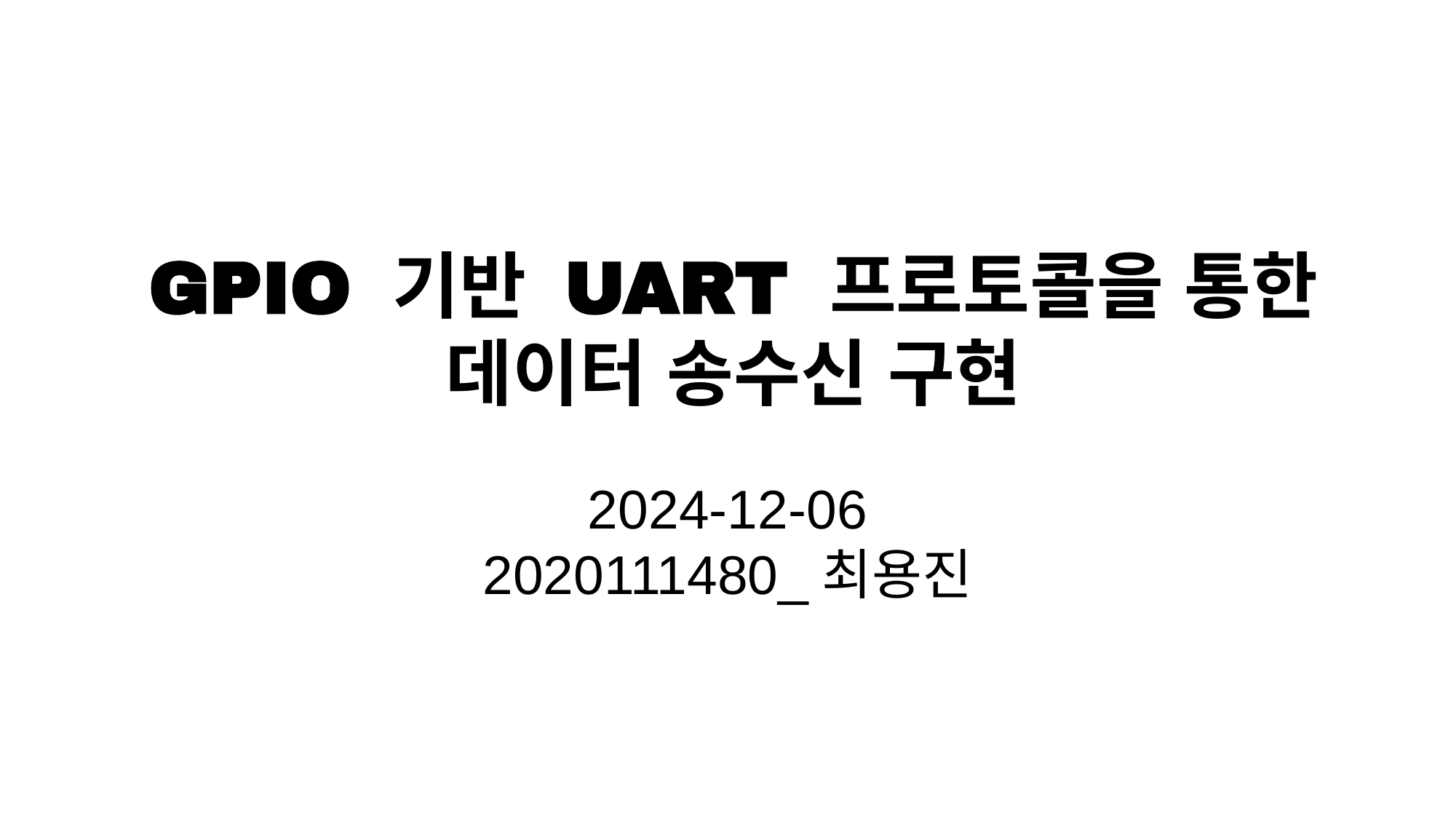

GPIO 기반 UART 프로토콜을 통한 데이터 송수신 구현
2024-12-06
2020111480_최용진